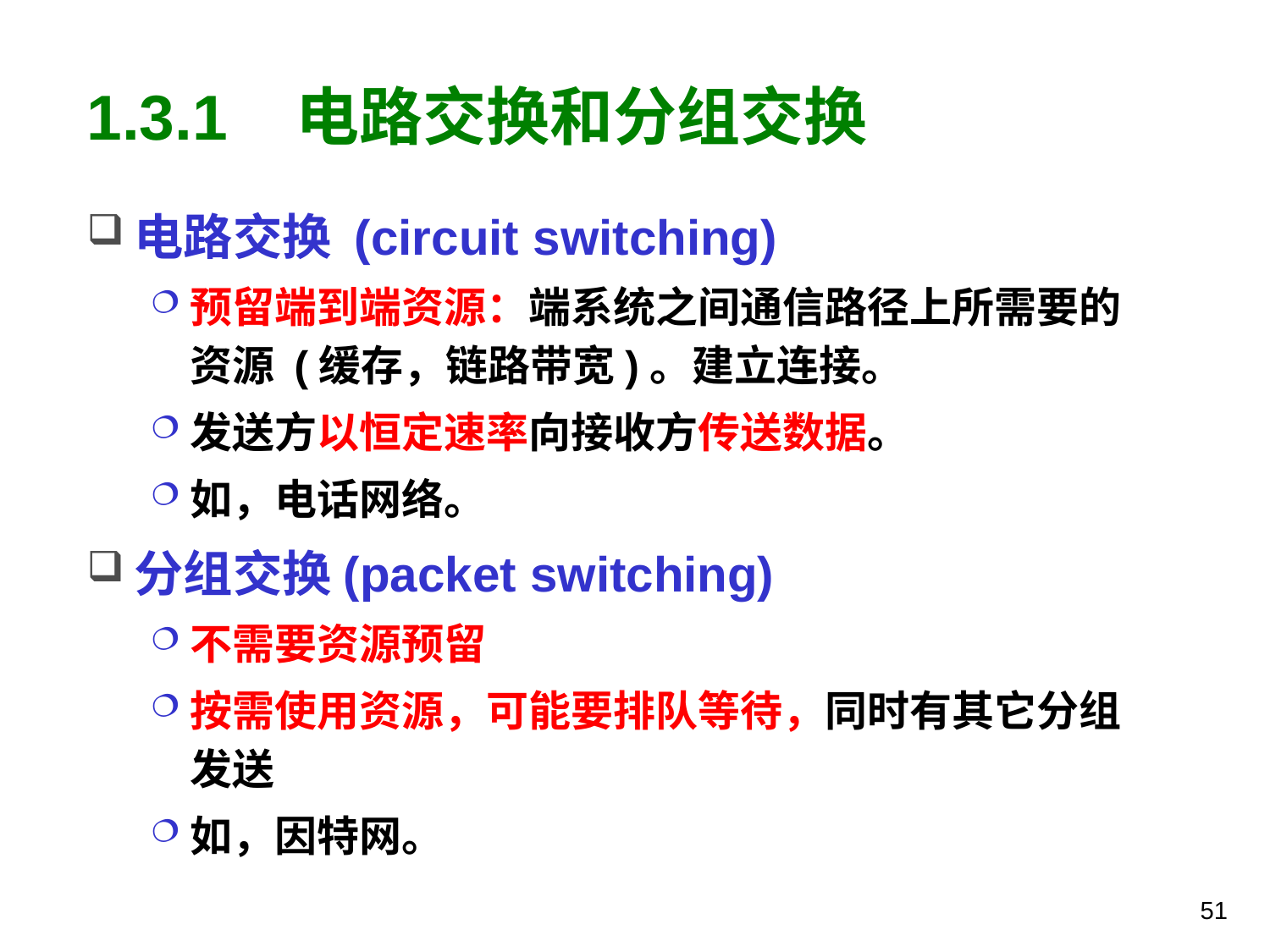

# 1.3.1   电路交换和分组交换
电路交换 (circuit switching)
预留端到端资源：端系统之间通信路径上所需要的资源 (缓存，链路带宽)。建立连接。
发送方以恒定速率向接收方传送数据。
如，电话网络。
分组交换(packet switching)
不需要资源预留
按需使用资源，可能要排队等待，同时有其它分组发送
如，因特网。
51